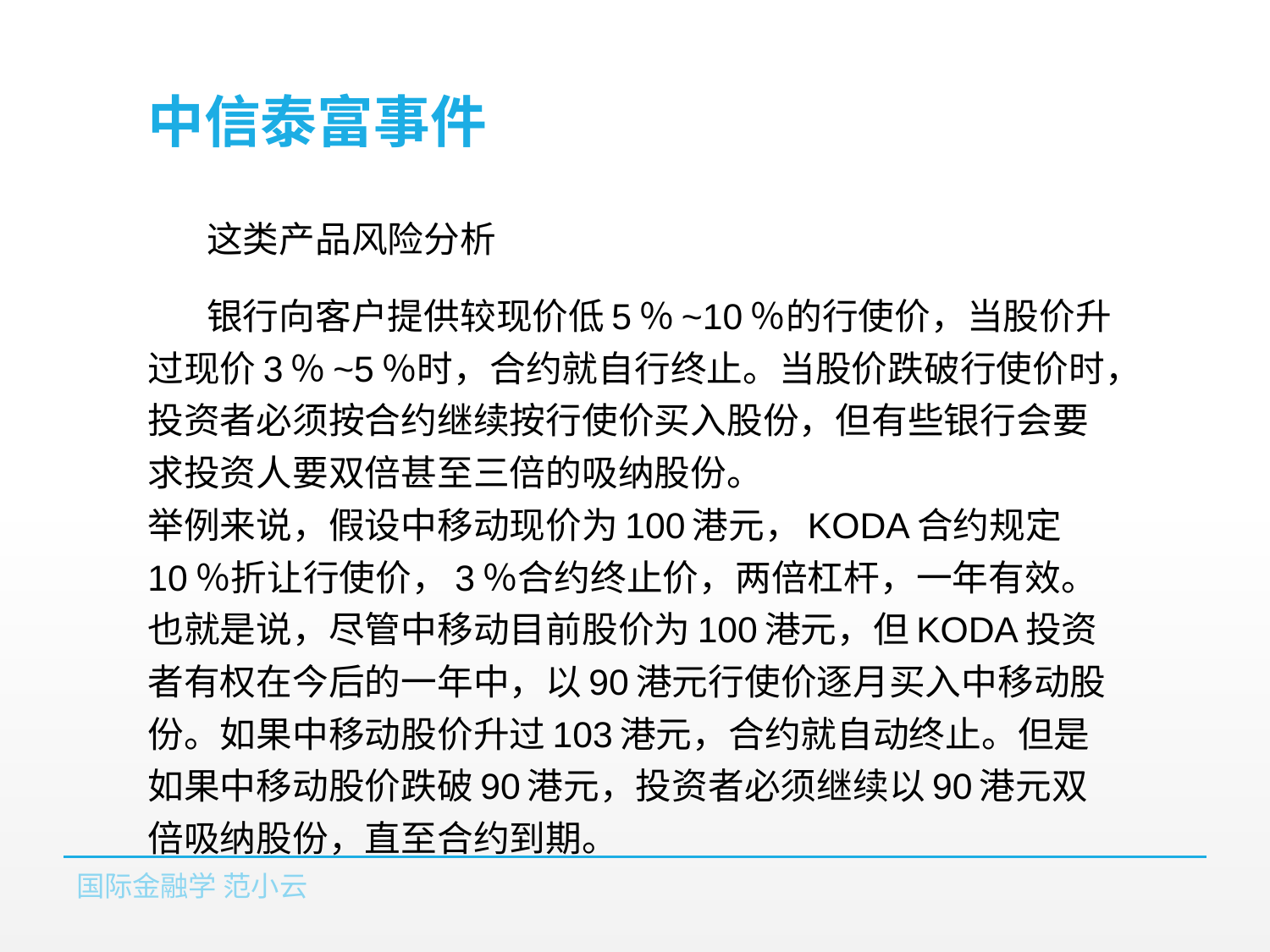

# 中信泰富事件
这类产品风险分析
银行向客户提供较现价低5％~10％的行使价，当股价升过现价3％~5％时，合约就自行终止。当股价跌破行使价时，投资者必须按合约继续按行使价买入股份，但有些银行会要求投资人要双倍甚至三倍的吸纳股份。
举例来说，假设中移动现价为100港元，KODA合约规定10％折让行使价，3％合约终止价，两倍杠杆，一年有效。也就是说，尽管中移动目前股价为100港元，但KODA投资者有权在今后的一年中，以90港元行使价逐月买入中移动股份。如果中移动股价升过103港元，合约就自动终止。但是如果中移动股价跌破90港元，投资者必须继续以90港元双倍吸纳股份，直至合约到期。
国际金融学 范小云